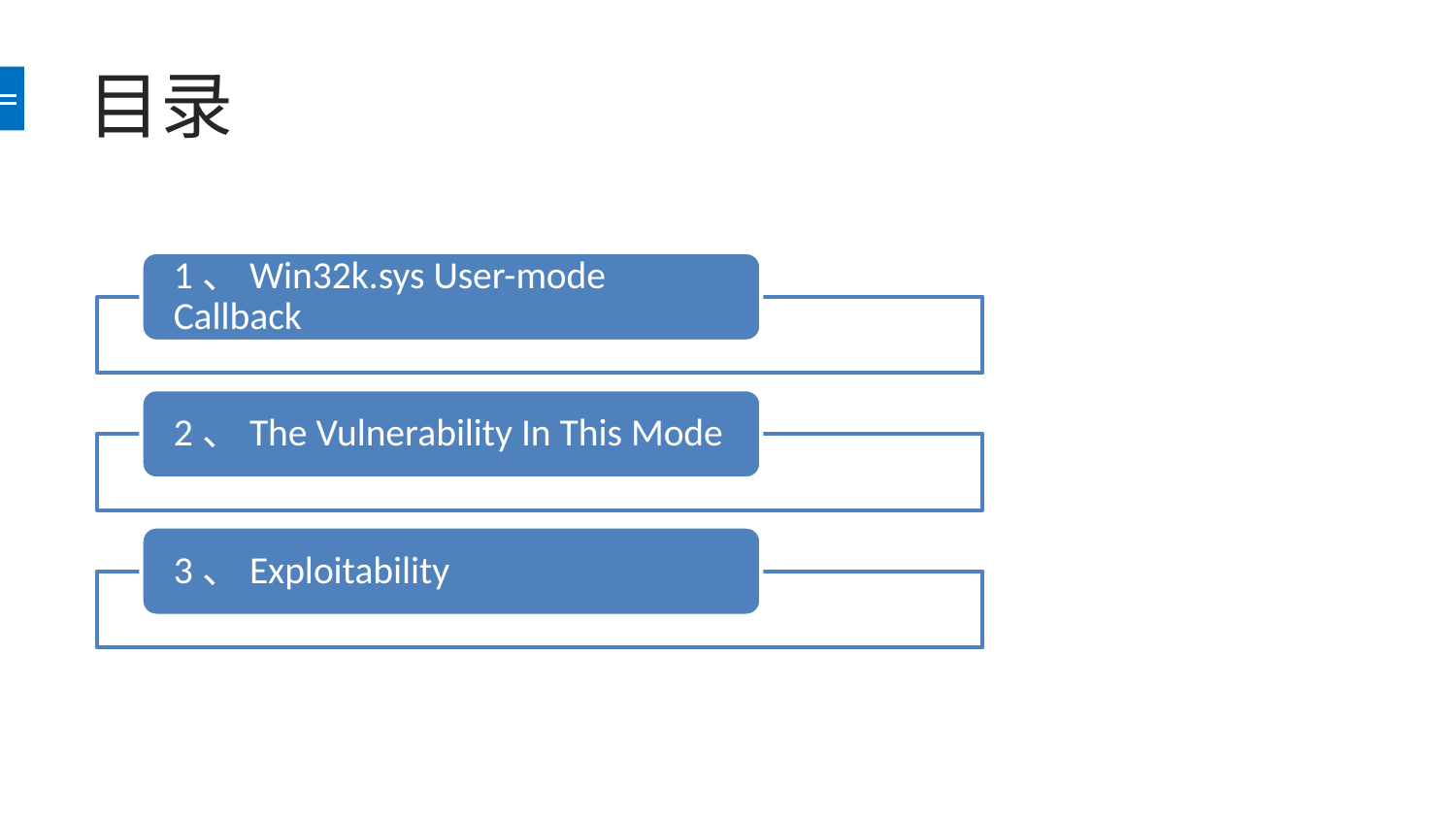

# 目录
1、Win32k.sys User-mode Callback
2、The Vulnerability In This Mode
3、Exploitability